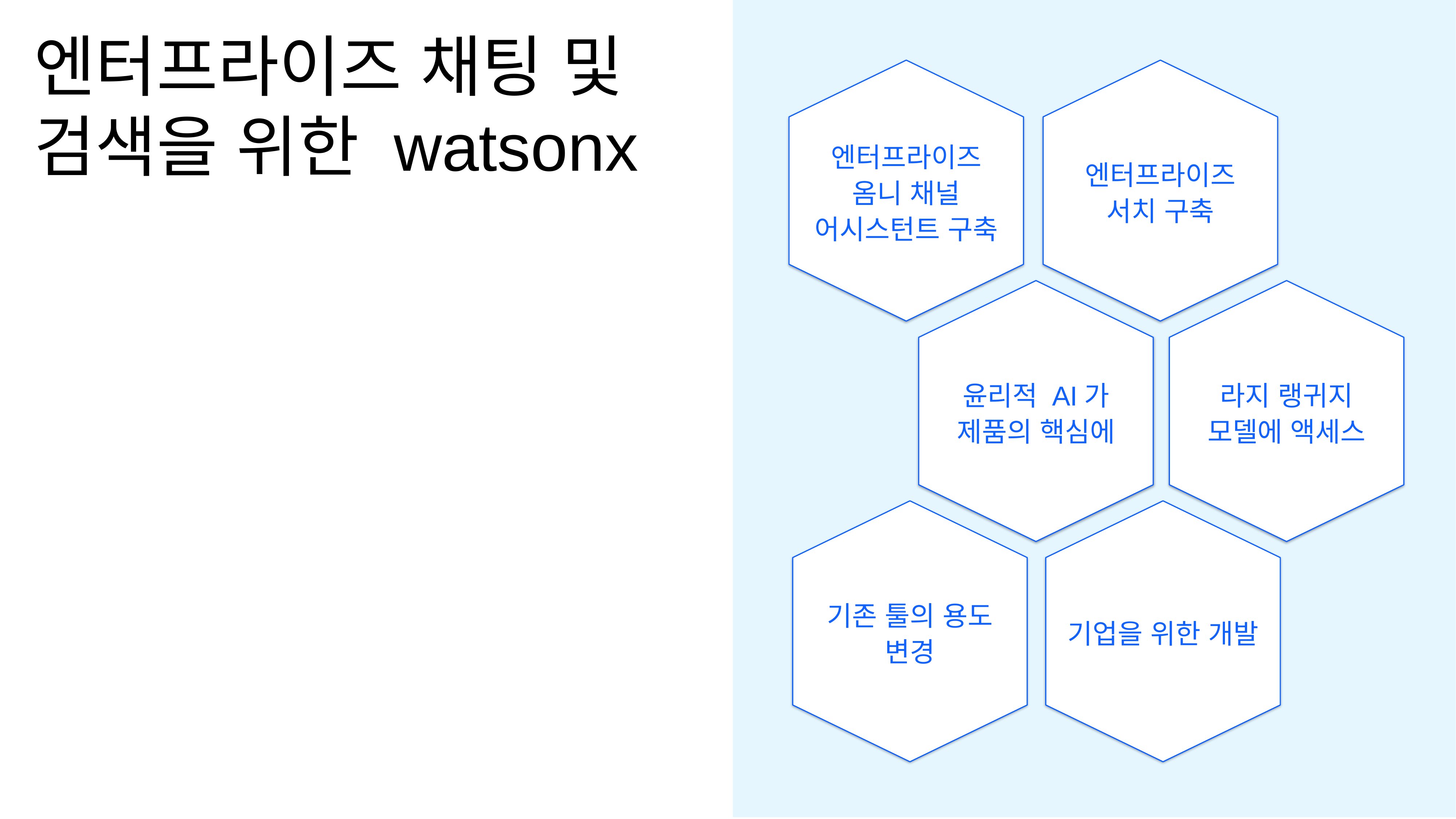

# 엔터프라이즈 채팅 및 검색을 위한 watsonx
엔터프라이즈 옴니 채널 어시스턴트 구축
엔터프라이즈 서치 구축
윤리적 AI가 제품의 핵심에
라지 랭귀지 모델에 액세스
기존 툴의 용도 변경
기업을 위한 개발